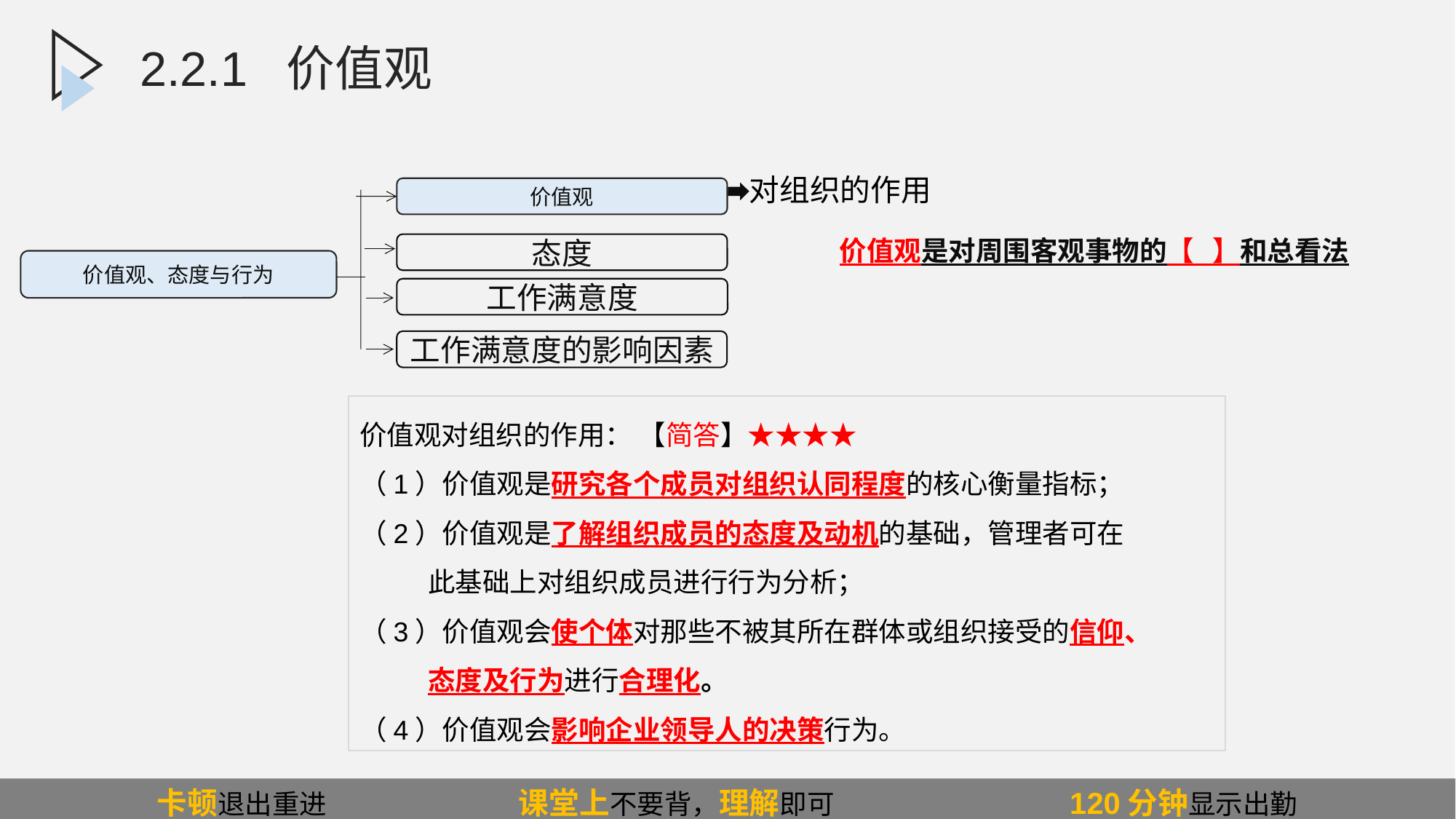

2.2.1.4价值观的作用
2.2.1  价值观
对组织的作用
价值观
态度

工作满意度
工作满意度的影响因素
价值观、态度与行为

价值观是对周围客观事物的【   】和总看法
价值观对组织的作用： 【简答】★★★★
（1）价值观是研究各个成员对组织认同程度的核心衡量指标；
（2）价值观是了解组织成员的态度及动机的基础，管理者可在
          此基础上对组织成员进行行为分析；
（3）价值观会使个体对那些不被其所在群体或组织接受的信仰、
          态度及行为进行合理化。
（4）价值观会影响企业领导人的决策行为。